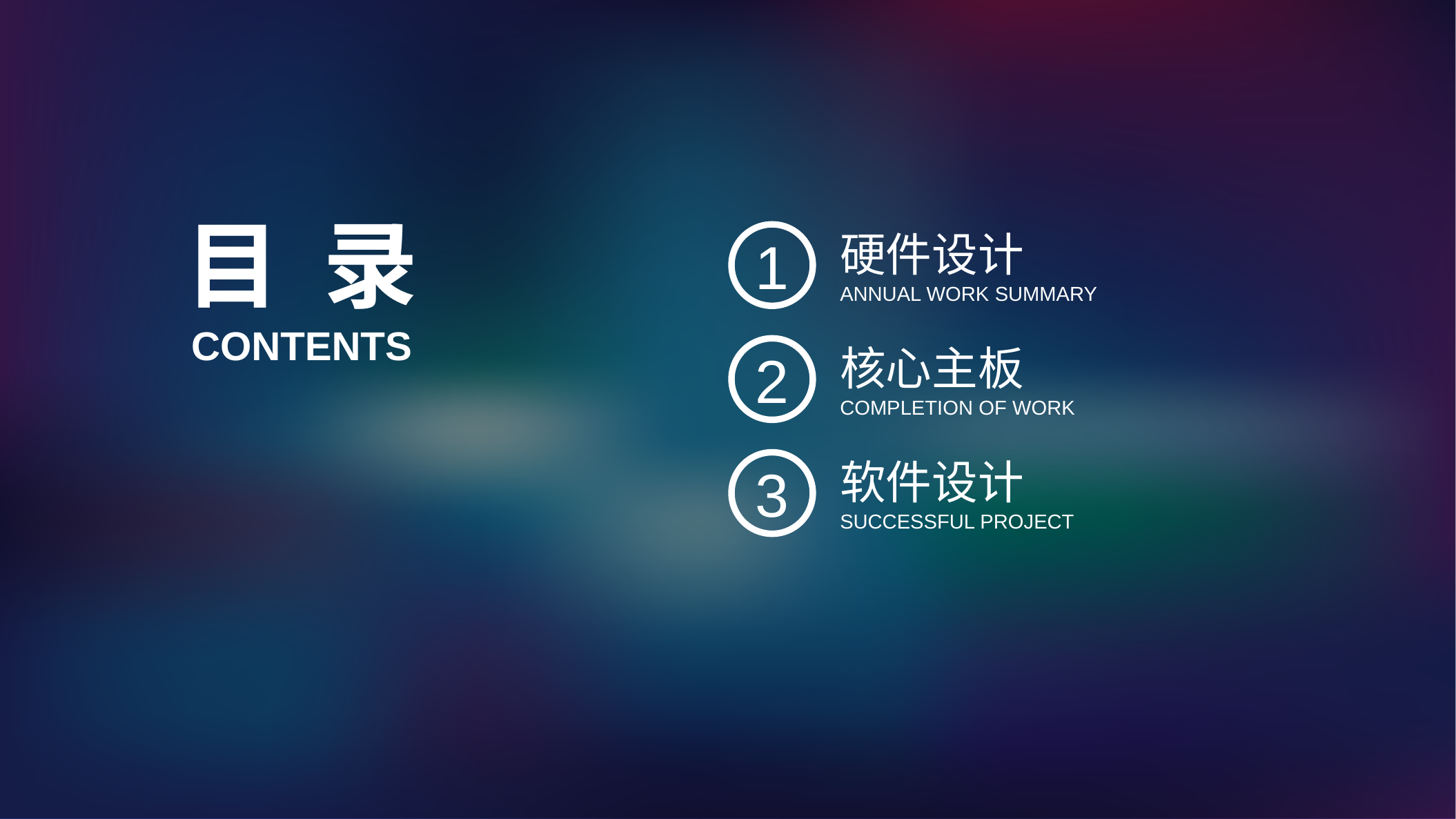

目  录
1
硬件设计
ANNUAL WORK SUMMARY
CONTENTS
2
核心主板
COMPLETION OF WORK
3
软件设计
SUCCESSFUL PROJECT